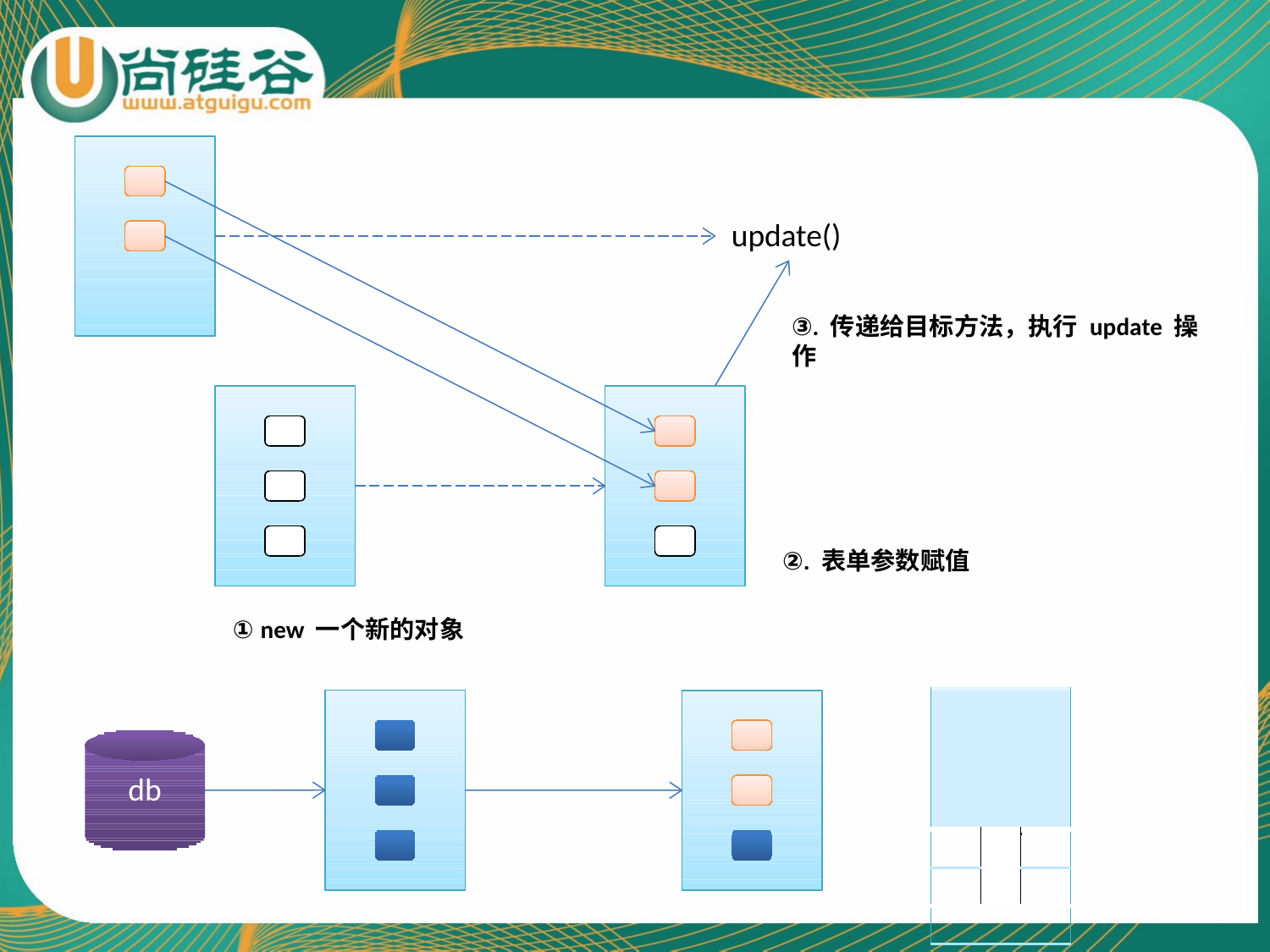

# update()

③. 传递给目标方法，执行 update 操作

②. 表单参数赋值

① new 一个新的对象

|  |  |  |
| --- | --- | --- |
|  |  |  |
|  |  |  |
|  |  |  |

db